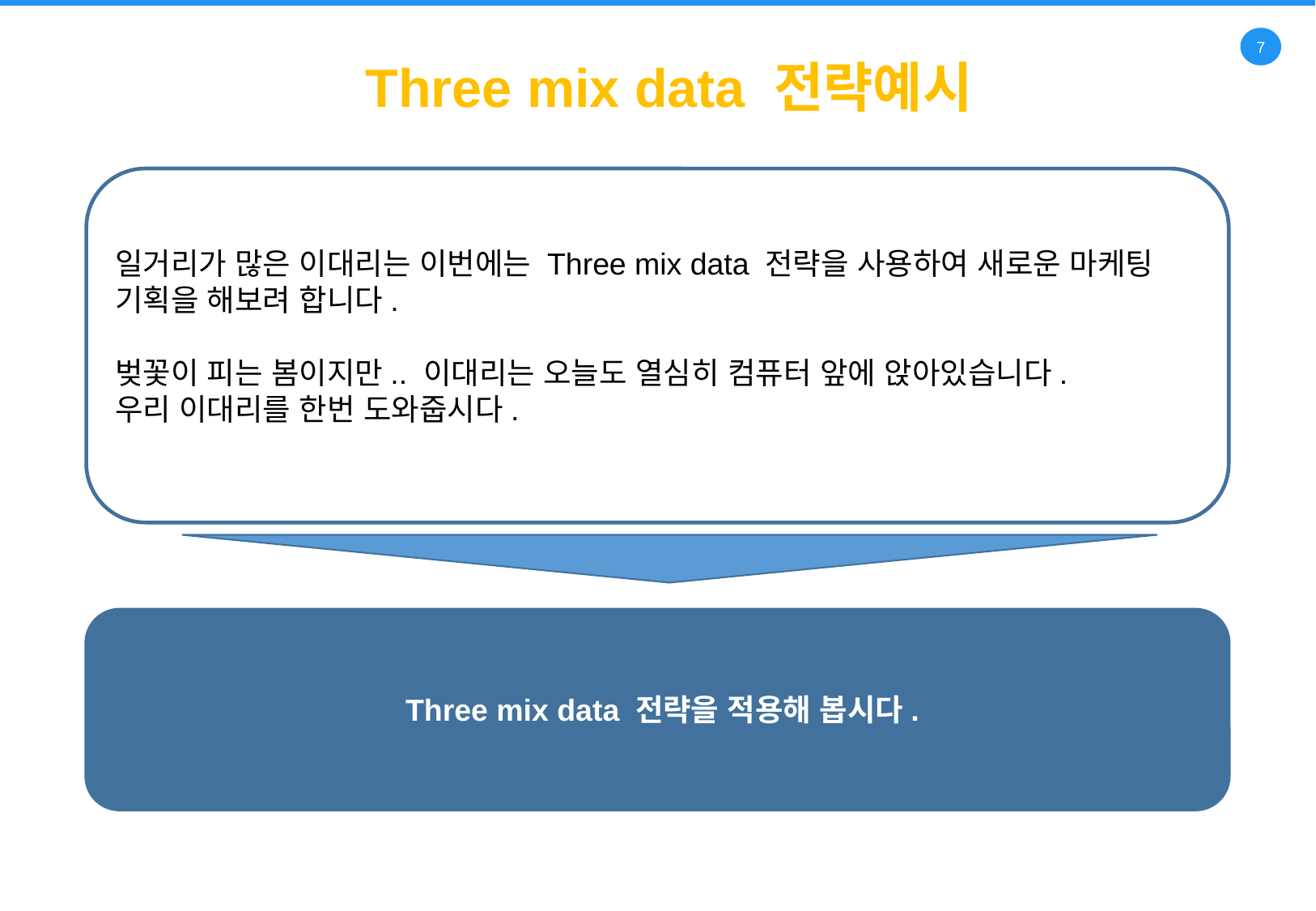

Three mix data 전략예시

일거리가 많은 이대리는 이번에는 Three mix data 전략을 사용하여 새로운 마케팅 기획을 해보려 합니다.

벚꽃이 피는 봄이지만.. 이대리는 오늘도 열심히 컴퓨터 앞에 앉아있습니다.
우리 이대리를 한번 도와줍시다.

Three mix data 전략을 적용해 봅시다.